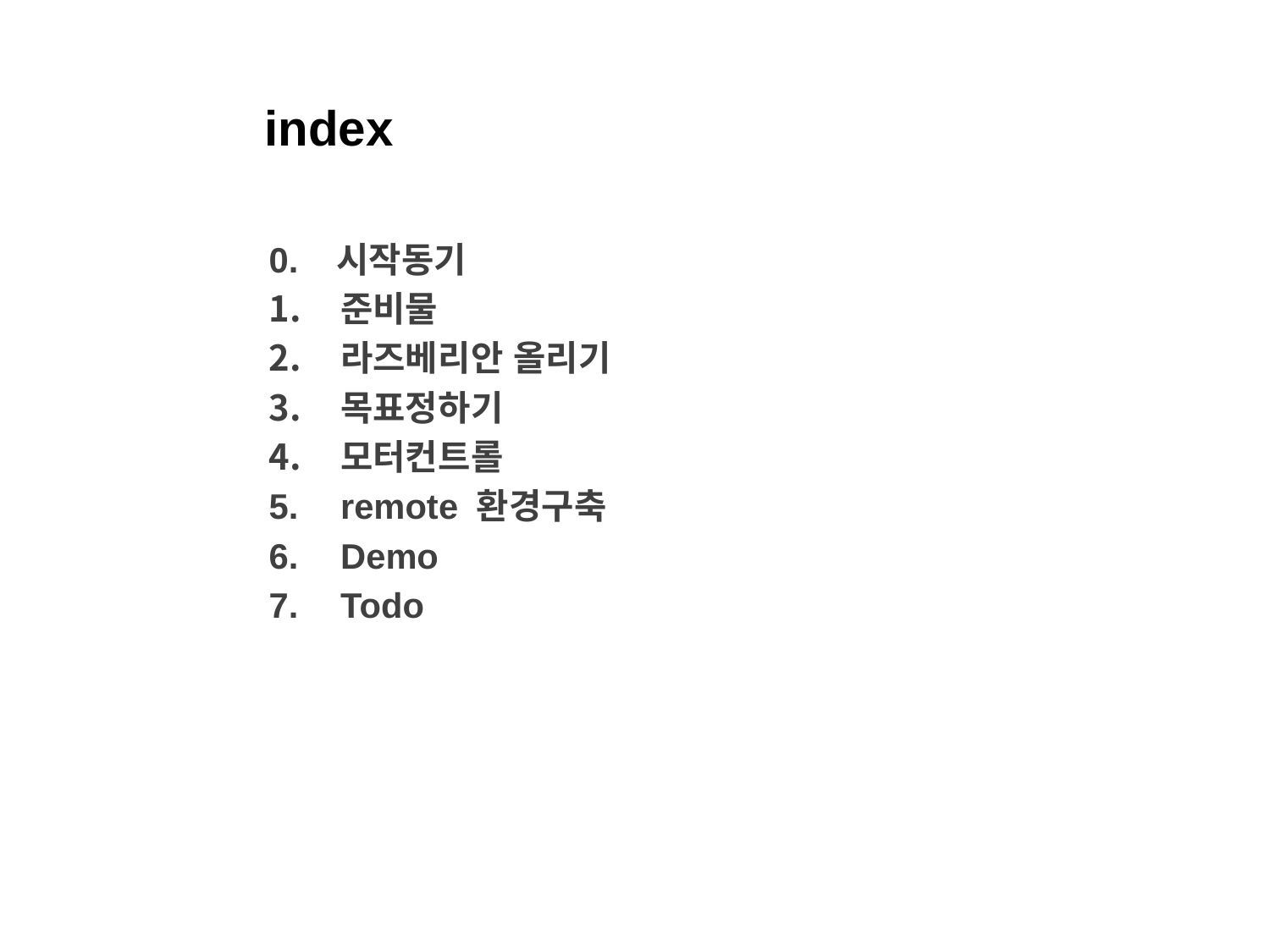

# index
0.   시작동기
준비물
라즈베리안 올리기
목표정하기
모터컨트롤
remote 환경구축
Demo
Todo